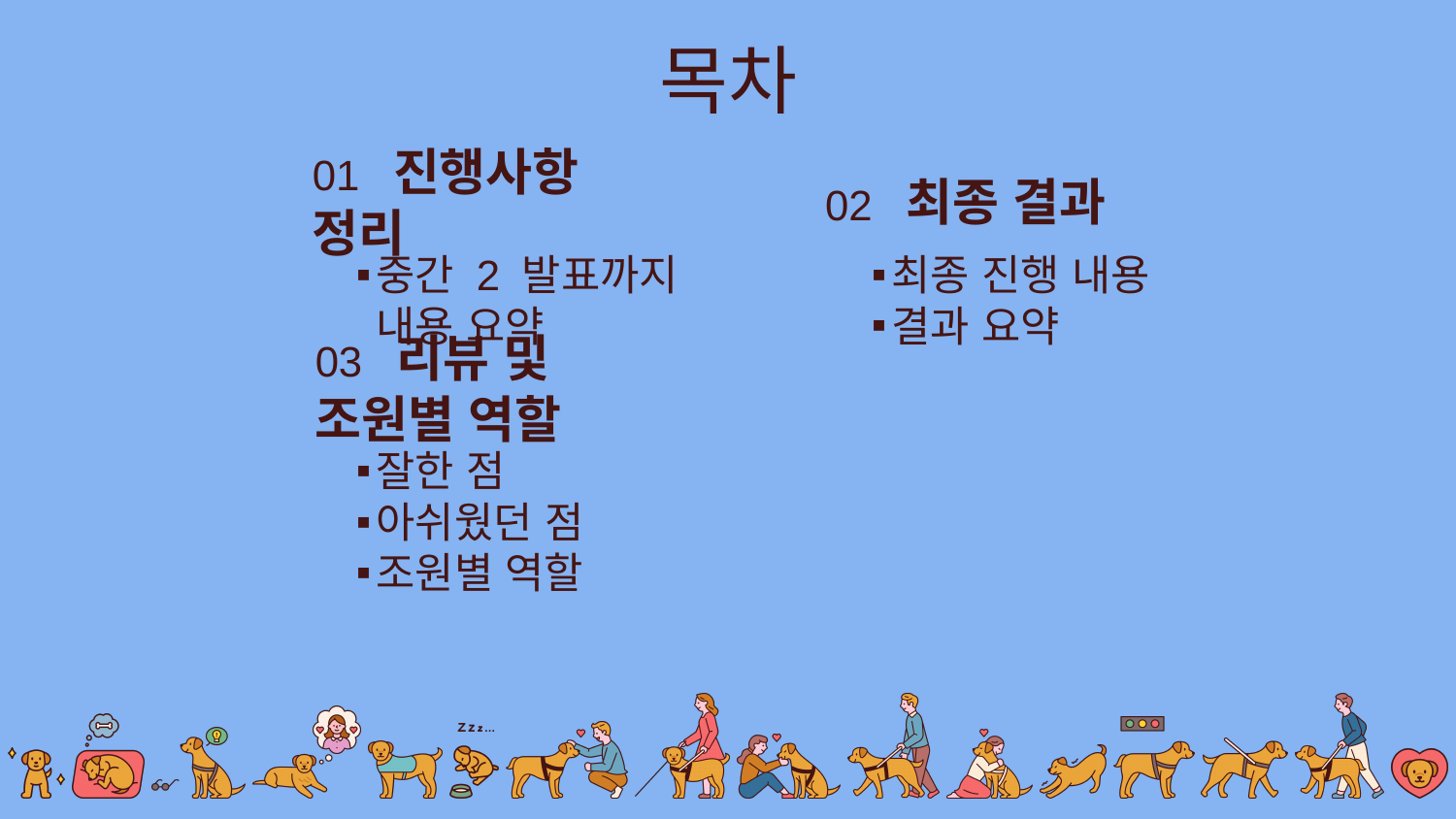

목차
01  진행사항 정리

02  최종 결과

중간 2 발표까지 내용 요약
최종 진행 내용
결과 요약
03  리뷰 및 조원별 역할

잘한 점
아쉬웠던 점
조원별 역할